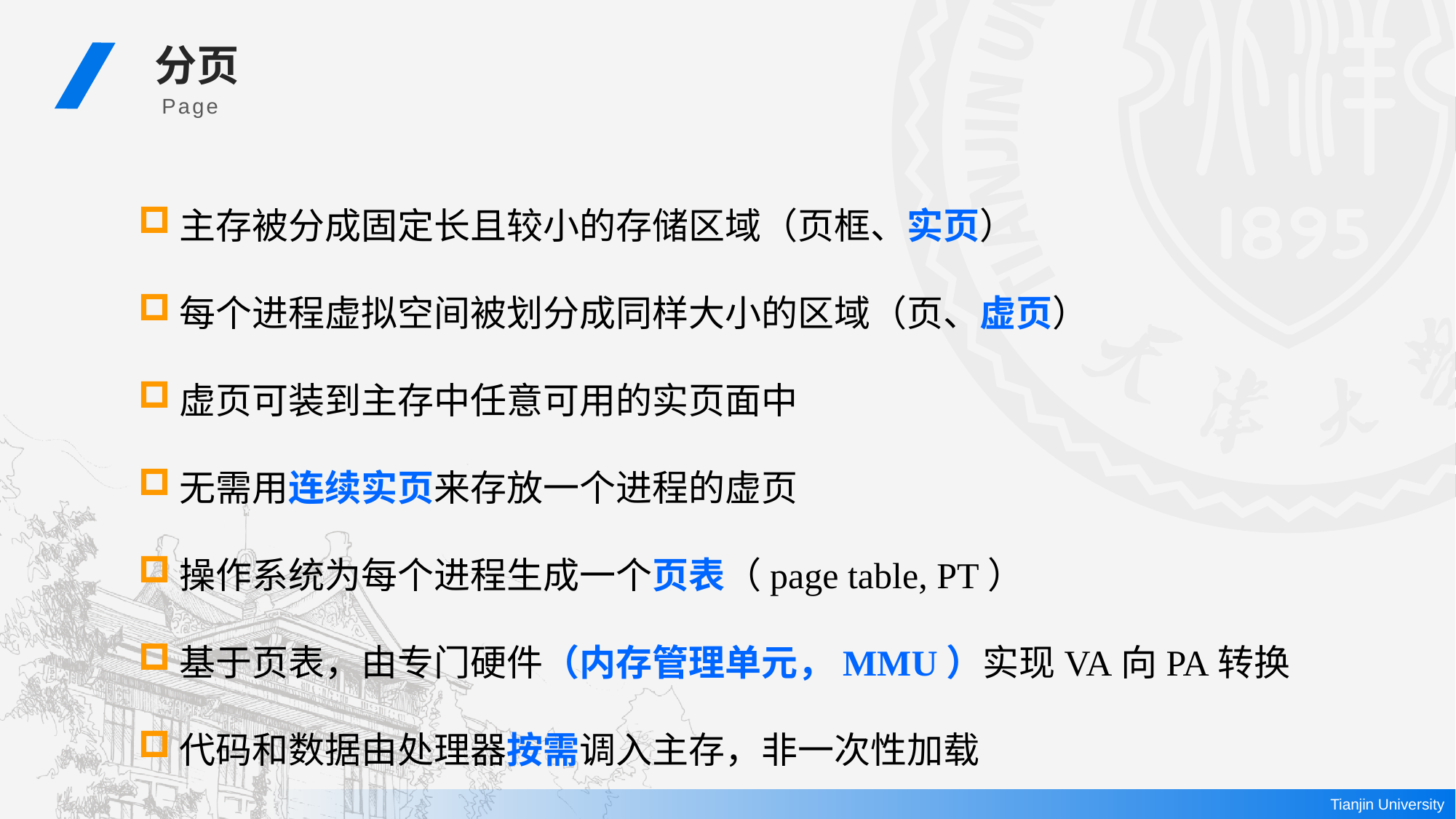

分页
  Page
主存被分成固定长且较小的存储区域（页框、实页）
每个进程虚拟空间被划分成同样大小的区域（页、虚页）
虚页可装到主存中任意可用的实页面中
无需用连续实页来存放一个进程的虚页
操作系统为每个进程生成一个页表（page table, PT）
基于页表，由专门硬件（内存管理单元，MMU）实现VA向PA转换
代码和数据由处理器按需调入主存，非一次性加载